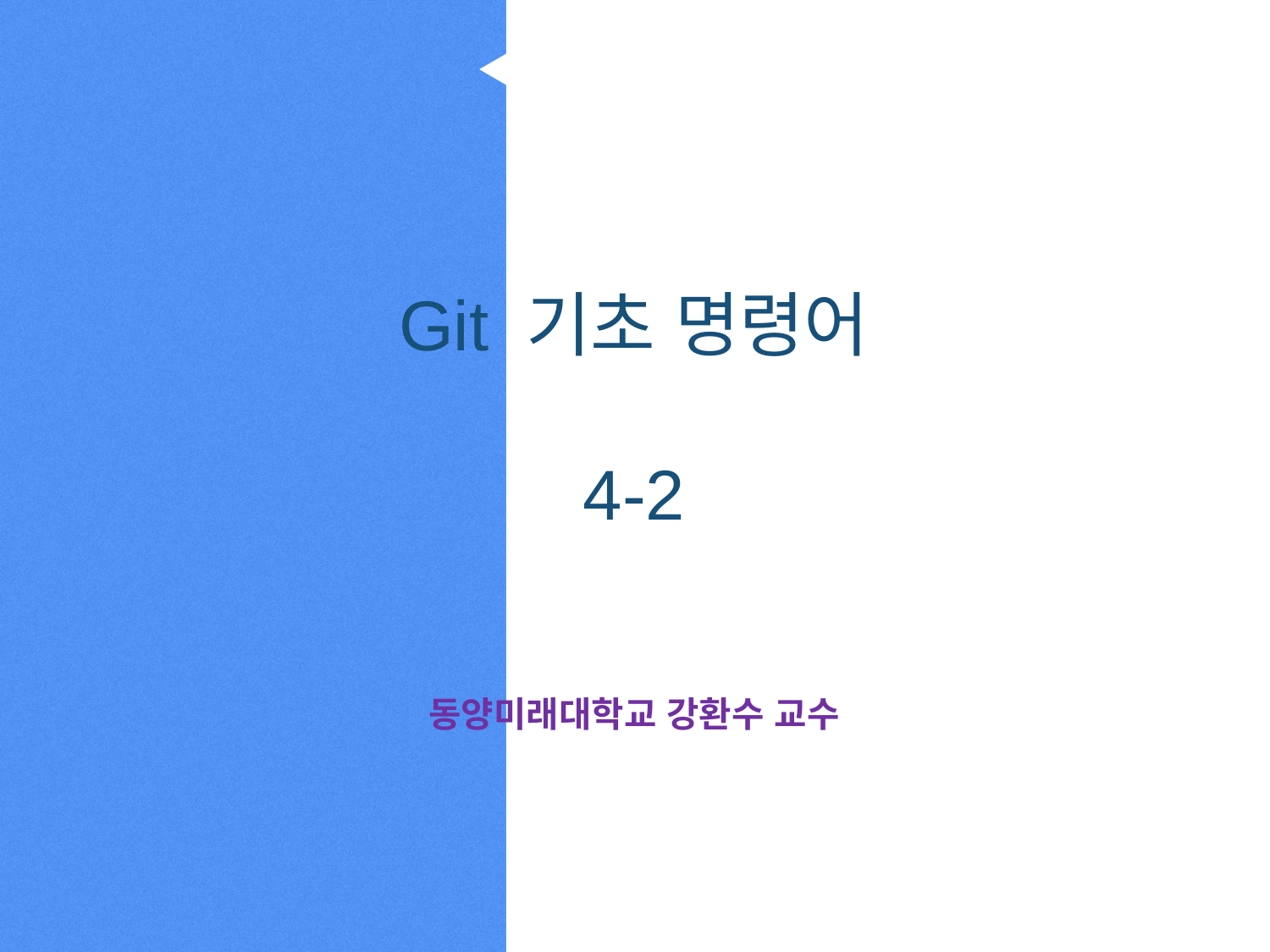

Git 기초 명령어

4-2
동양미래대학교 강환수 교수